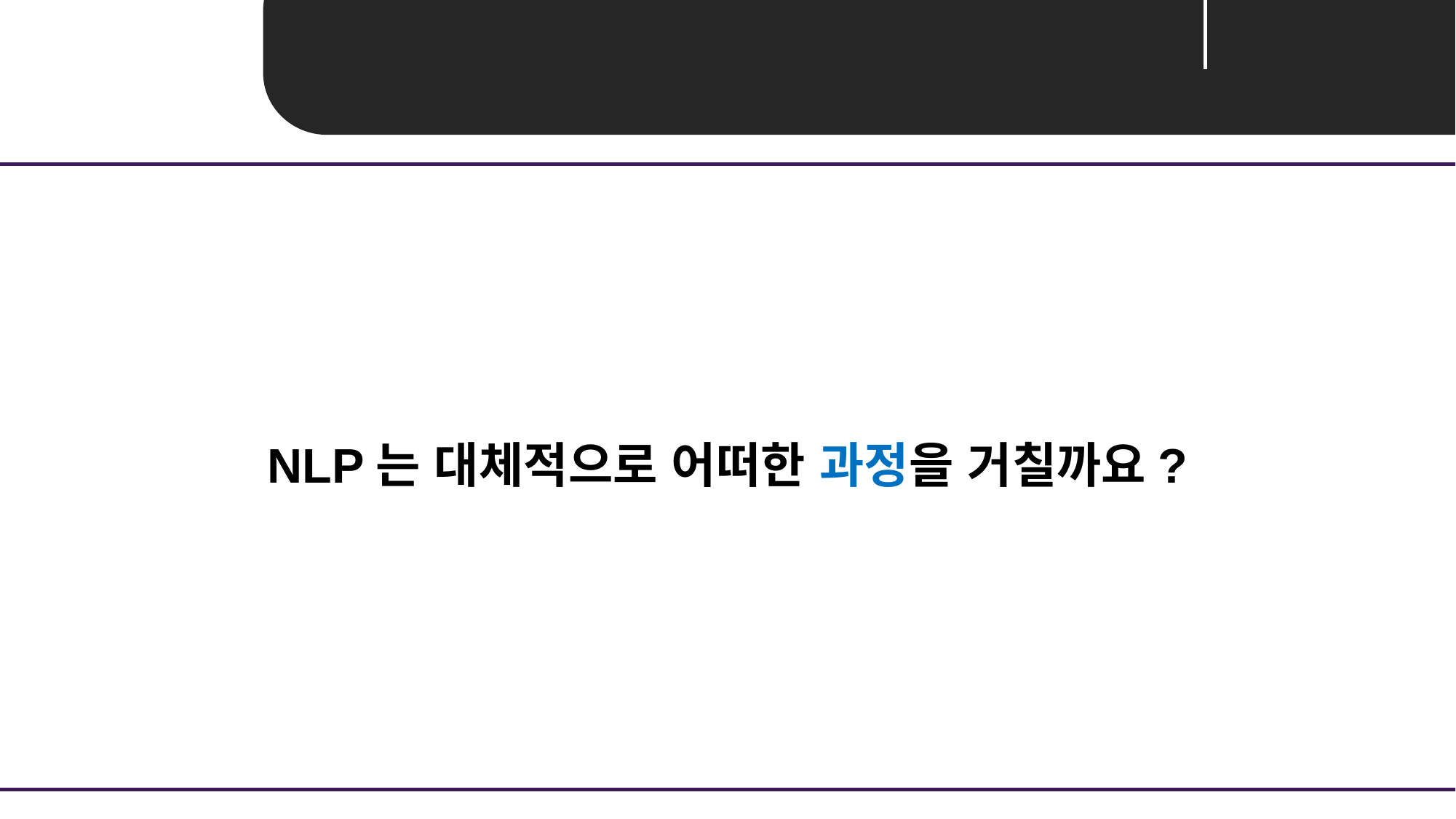

Unit  02 ㅣ  Process
NLP는 대체적으로 어떠한 과정을 거칠까요?